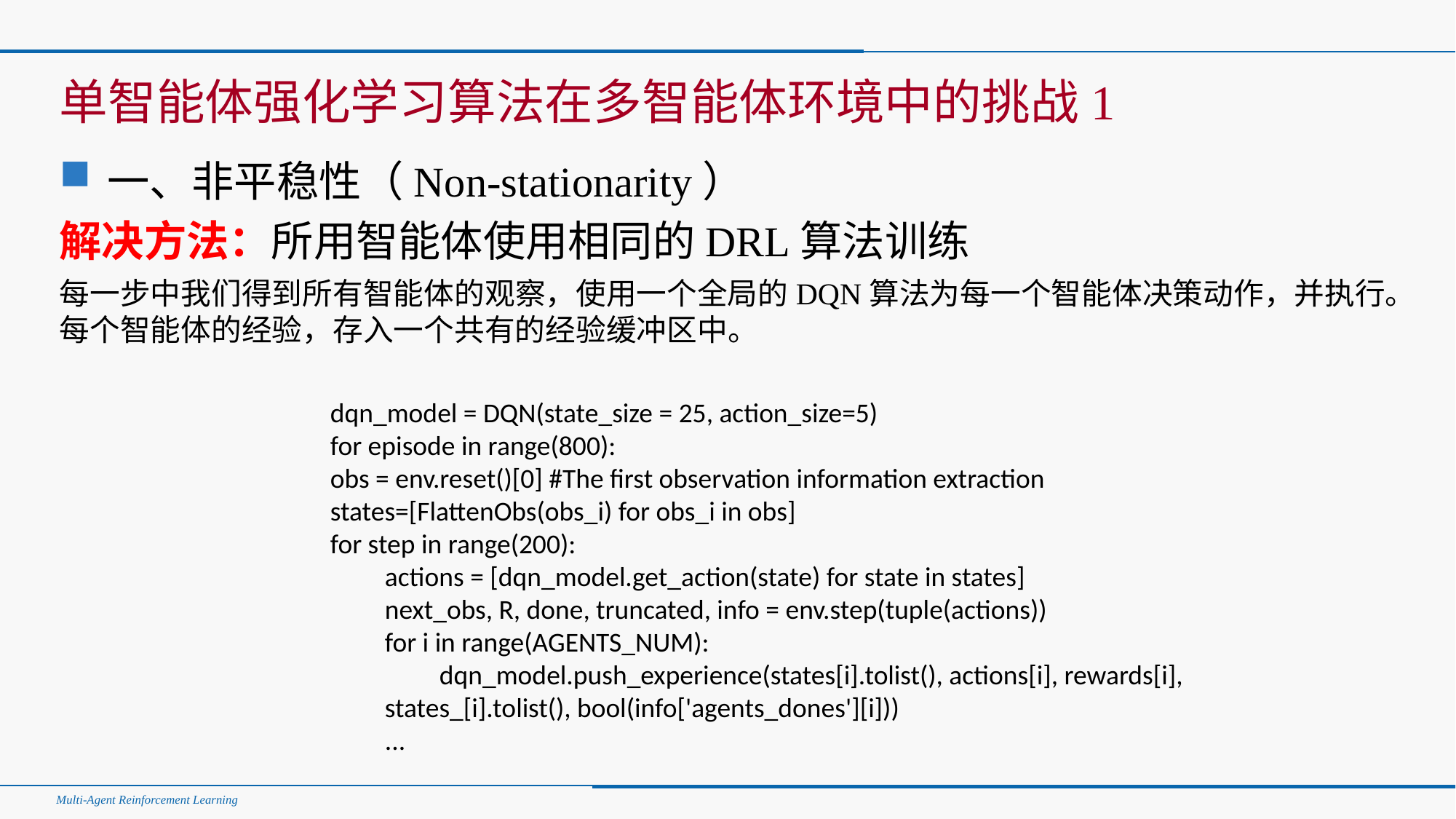

#
单智能体强化学习算法在多智能体环境中的挑战1
一、非平稳性（Non-stationarity）
解决方法：所用智能体使用相同的DRL算法训练
每一步中我们得到所有智能体的观察，使用一个全局的DQN算法为每一个智能体决策动作，并执行。每个智能体的经验，存入一个共有的经验缓冲区中。
dqn_model = DQN(state_size = 25, action_size=5)
for episode in range(800):
obs = env.reset()[0] #The first observation information extraction
states=[FlattenObs(obs_i) for obs_i in obs]
for step in range(200):
actions = [dqn_model.get_action(state) for state in states]
next_obs, R, done, truncated, info = env.step(tuple(actions))
for i in range(AGENTS_NUM):
dqn_model.push_experience(states[i].tolist(), actions[i], rewards[i], states_[i].tolist(), bool(info['agents_dones'][i]))
...
27